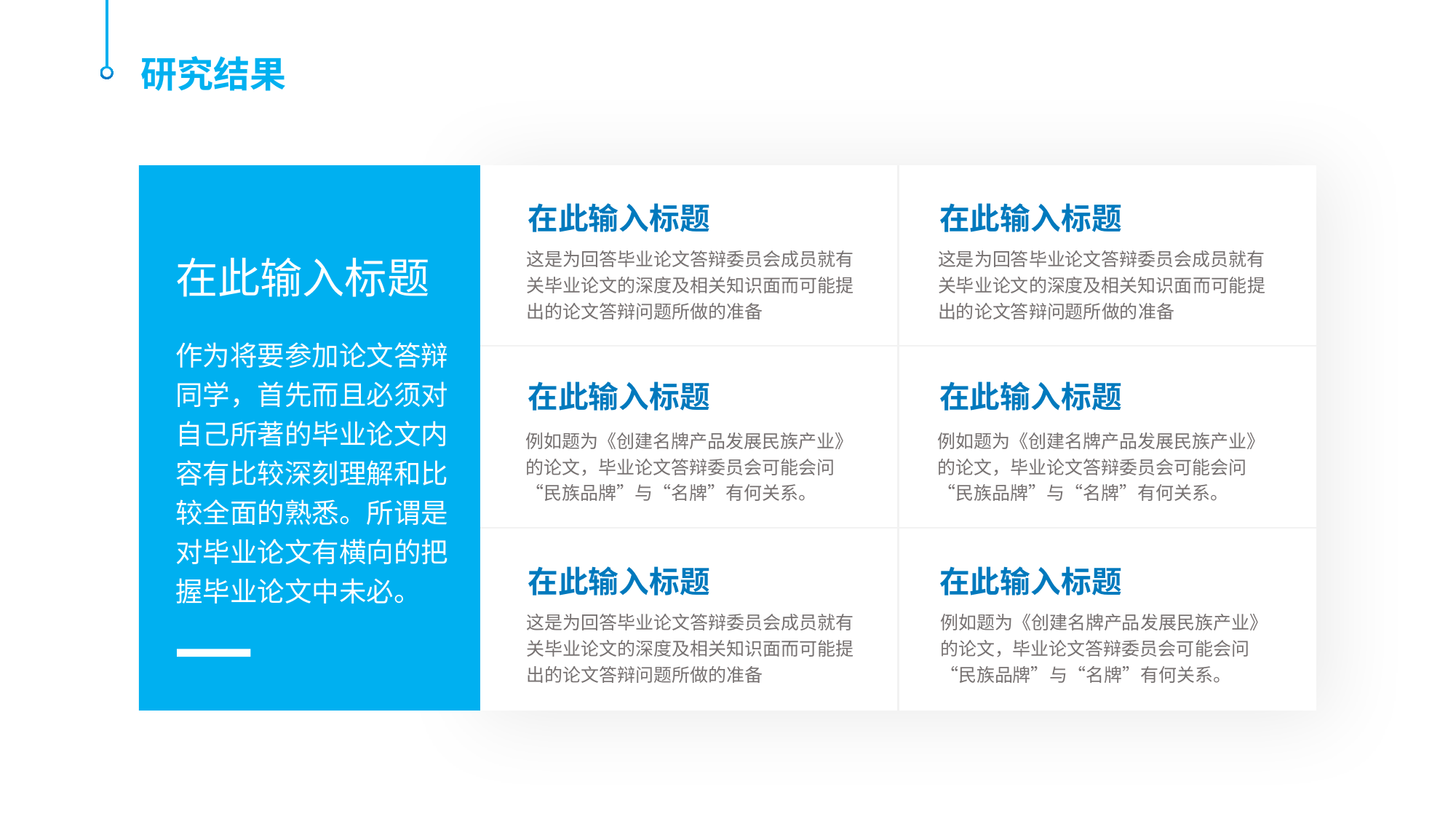

研究结果

在此输入标题
在此输入标题
这是为回答毕业论文答辩委员会成员就有关毕业论文的深度及相关知识面而可能提出的论文答辩问题所做的准备
这是为回答毕业论文答辩委员会成员就有关毕业论文的深度及相关知识面而可能提出的论文答辩问题所做的准备
在此输入标题
作为将要参加论文答辩同学，首先而且必须对自己所著的毕业论文内容有比较深刻理解和比较全面的熟悉。所谓是对毕业论文有横向的把握毕业论文中未必。

在此输入标题
在此输入标题
例如题为《创建名牌产品发展民族产业》的论文，毕业论文答辩委员会可能会问“民族品牌”与“名牌”有何关系。
例如题为《创建名牌产品发展民族产业》的论文，毕业论文答辩委员会可能会问“民族品牌”与“名牌”有何关系。
在此输入标题
在此输入标题
这是为回答毕业论文答辩委员会成员就有关毕业论文的深度及相关知识面而可能提出的论文答辩问题所做的准备
例如题为《创建名牌产品发展民族产业》的论文，毕业论文答辩委员会可能会问“民族品牌”与“名牌”有何关系。